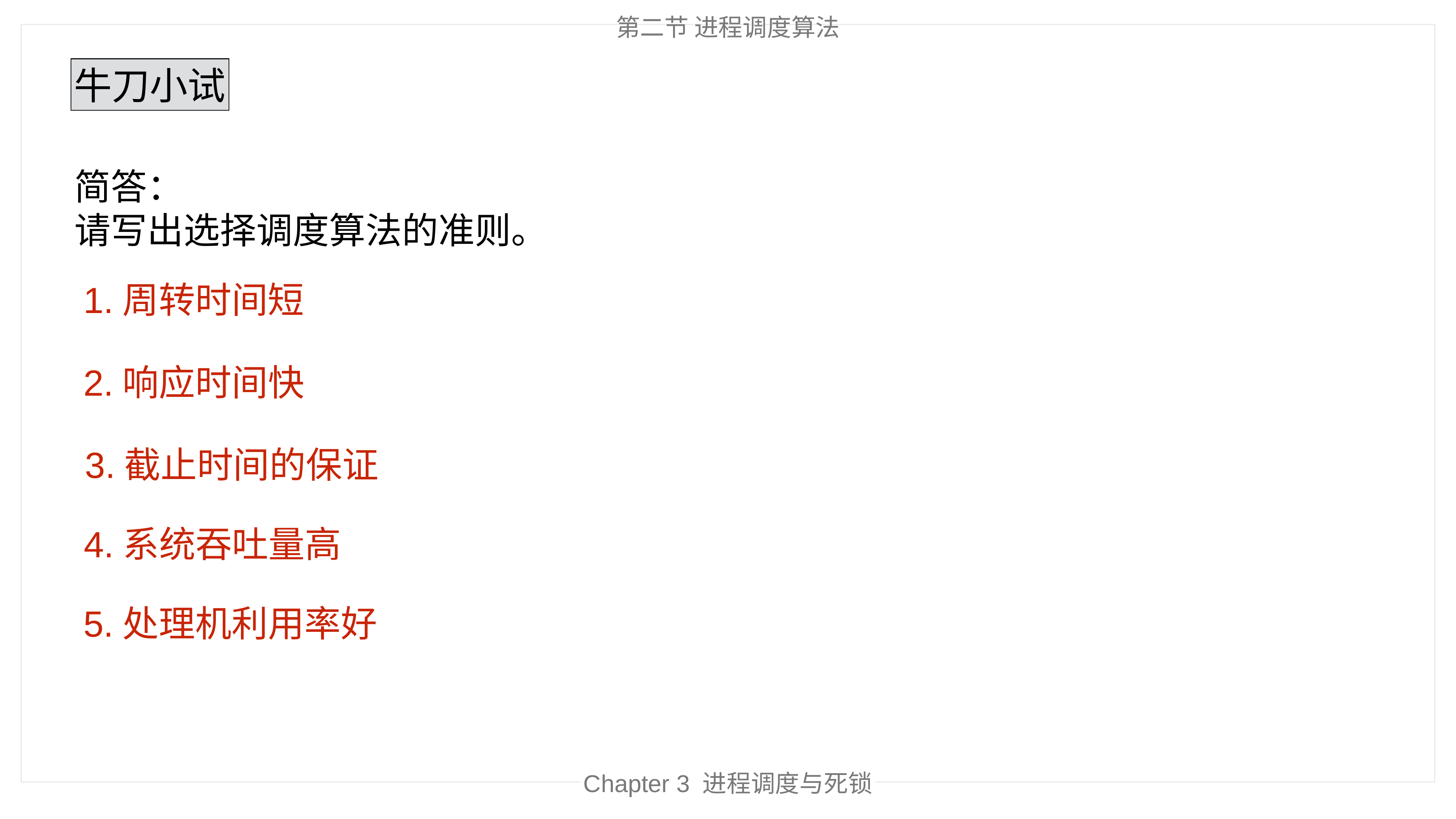

第二节 进程调度算法
牛刀小试
简答：
请写出选择调度算法的准则。
1.周转时间短
2.响应时间快
3.截止时间的保证
4.系统吞吐量高
5.处理机利用率好
Chapter 3 进程调度与死锁